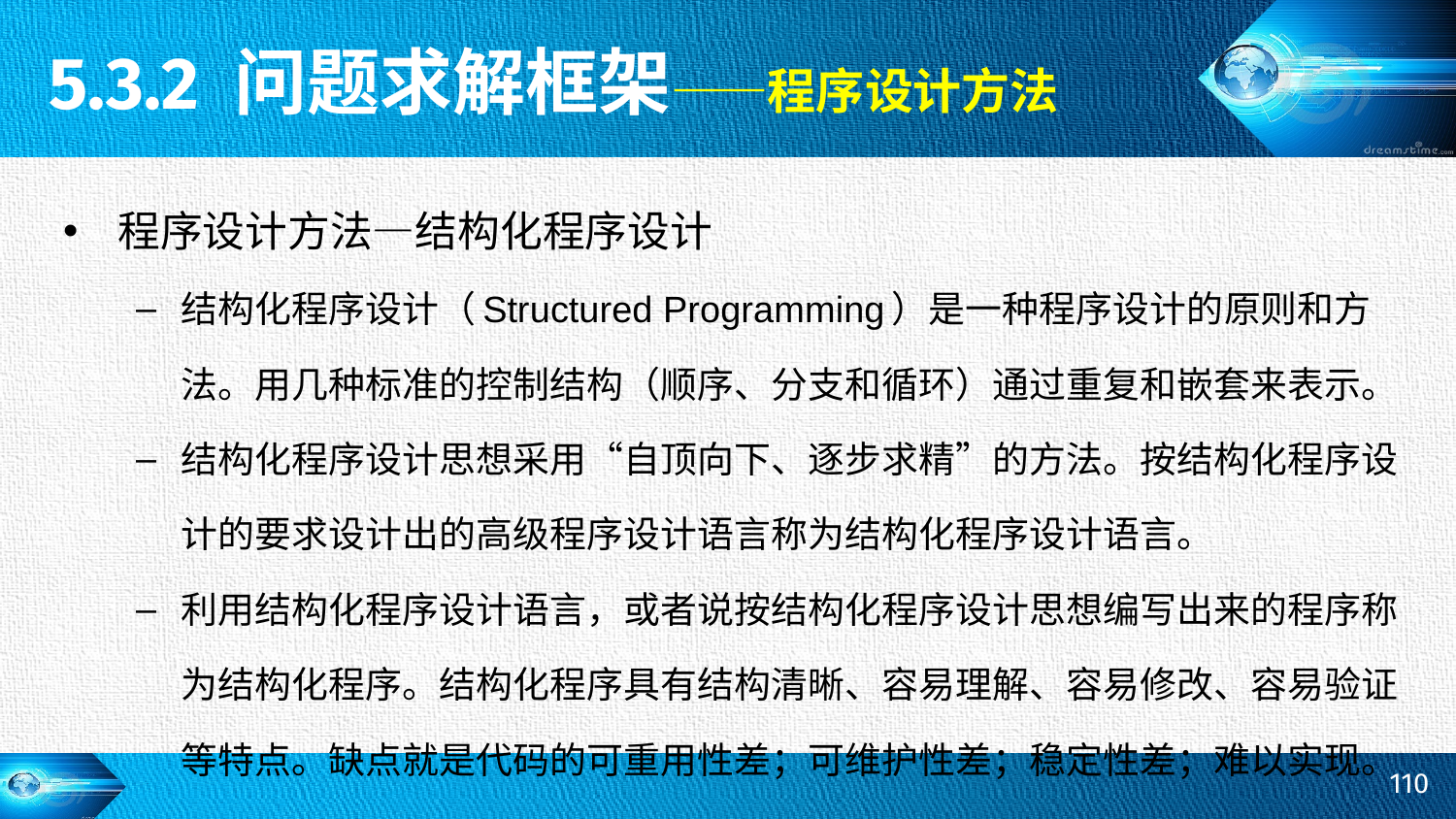

5.3.2 问题求解框架——程序设计方法
程序设计方法—结构化程序设计
结构化程序设计（Structured Programming）是一种程序设计的原则和方法。用几种标准的控制结构（顺序、分支和循环）通过重复和嵌套来表示。
结构化程序设计思想采用“自顶向下、逐步求精”的方法。按结构化程序设计的要求设计出的高级程序设计语言称为结构化程序设计语言。
利用结构化程序设计语言，或者说按结构化程序设计思想编写出来的程序称为结构化程序。结构化程序具有结构清晰、容易理解、容易修改、容易验证等特点。缺点就是代码的可重用性差；可维护性差；稳定性差；难以实现。
110